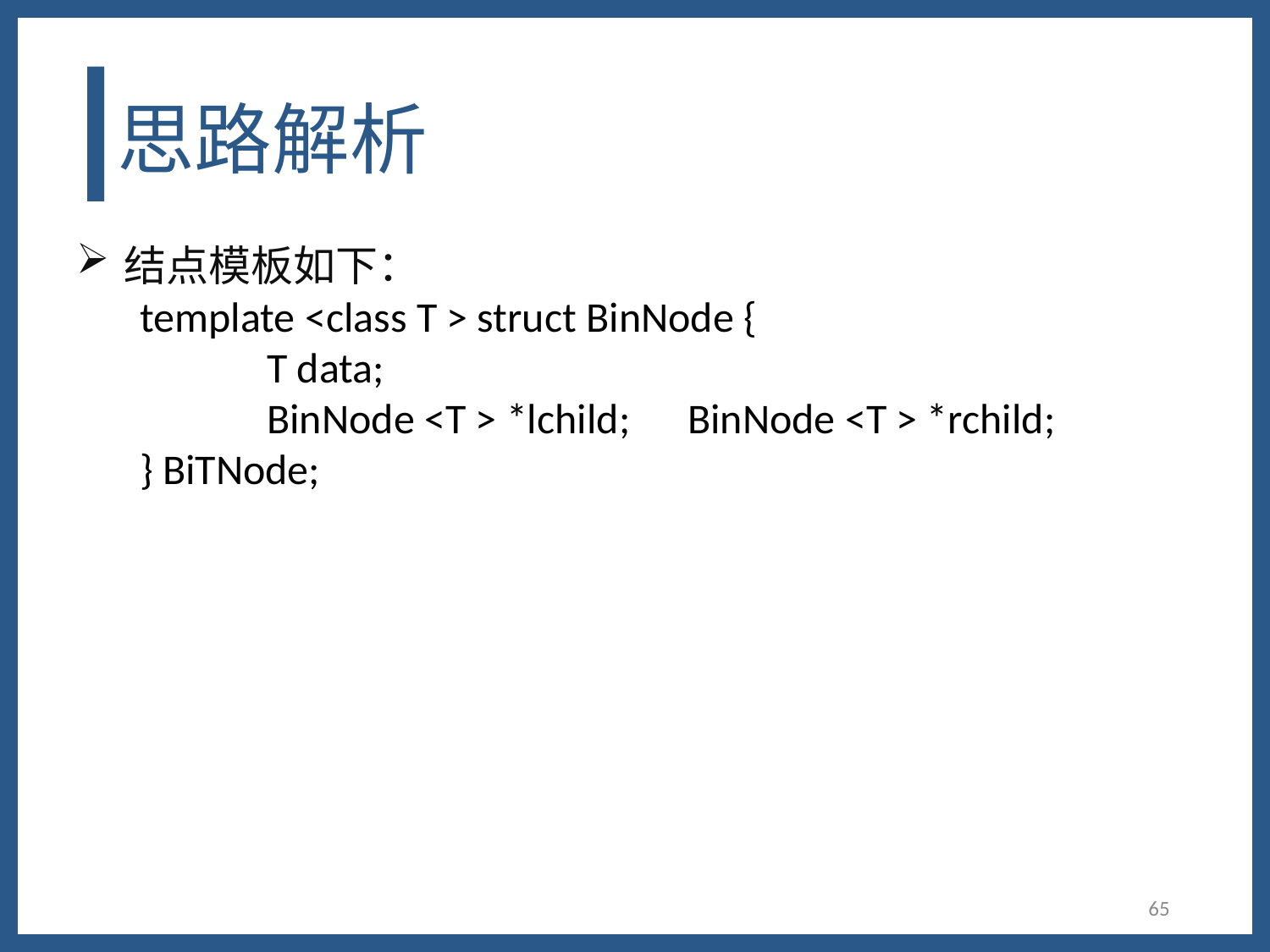

# 思路解析
结点模板如下：
template <class T > struct BinNode {
	T data;
	BinNode <T > *lchild;      BinNode <T > *rchild;
} BiTNode;
65